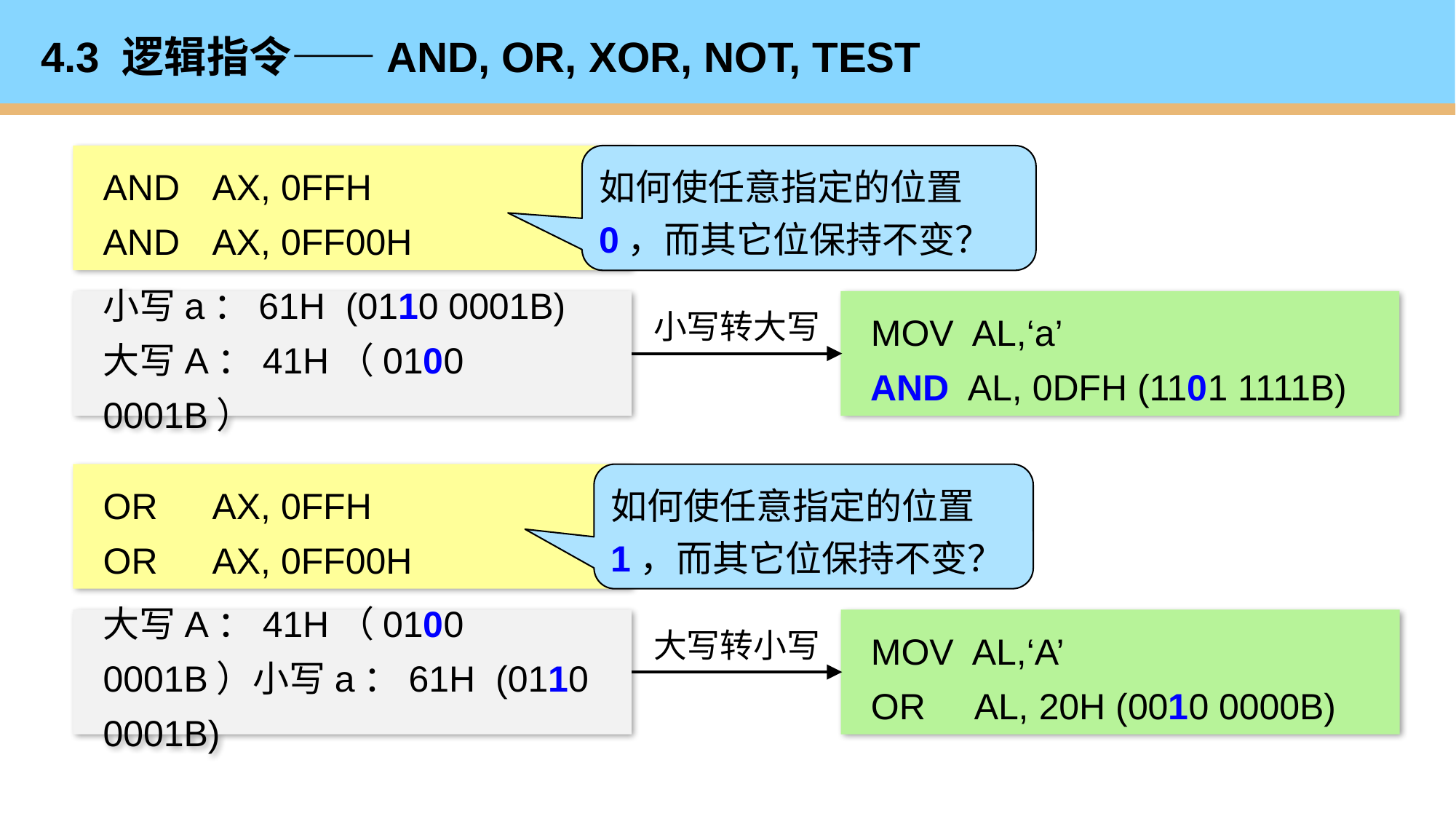

# 4.3 逻辑指令——AND, OR, XOR, NOT, TEST
AND	AX, 0FFH
AND	AX, 0FF00H
如何使任意指定的位置0，而其它位保持不变？
小写a：61H  (0110 0001B)
大写A：41H（0100 0001B）
MOV  AL,‘a’
AND  AL, 0DFH (1101 1111B)
小写转大写
OR 	AX, 0FFH
OR	AX, 0FF00H
如何使任意指定的位置1，而其它位保持不变？
大写A：41H（0100 0001B）小写a：61H  (0110 0001B)
MOV  AL,‘A’
OR     AL, 20H (0010 0000B)
大写转小写
91